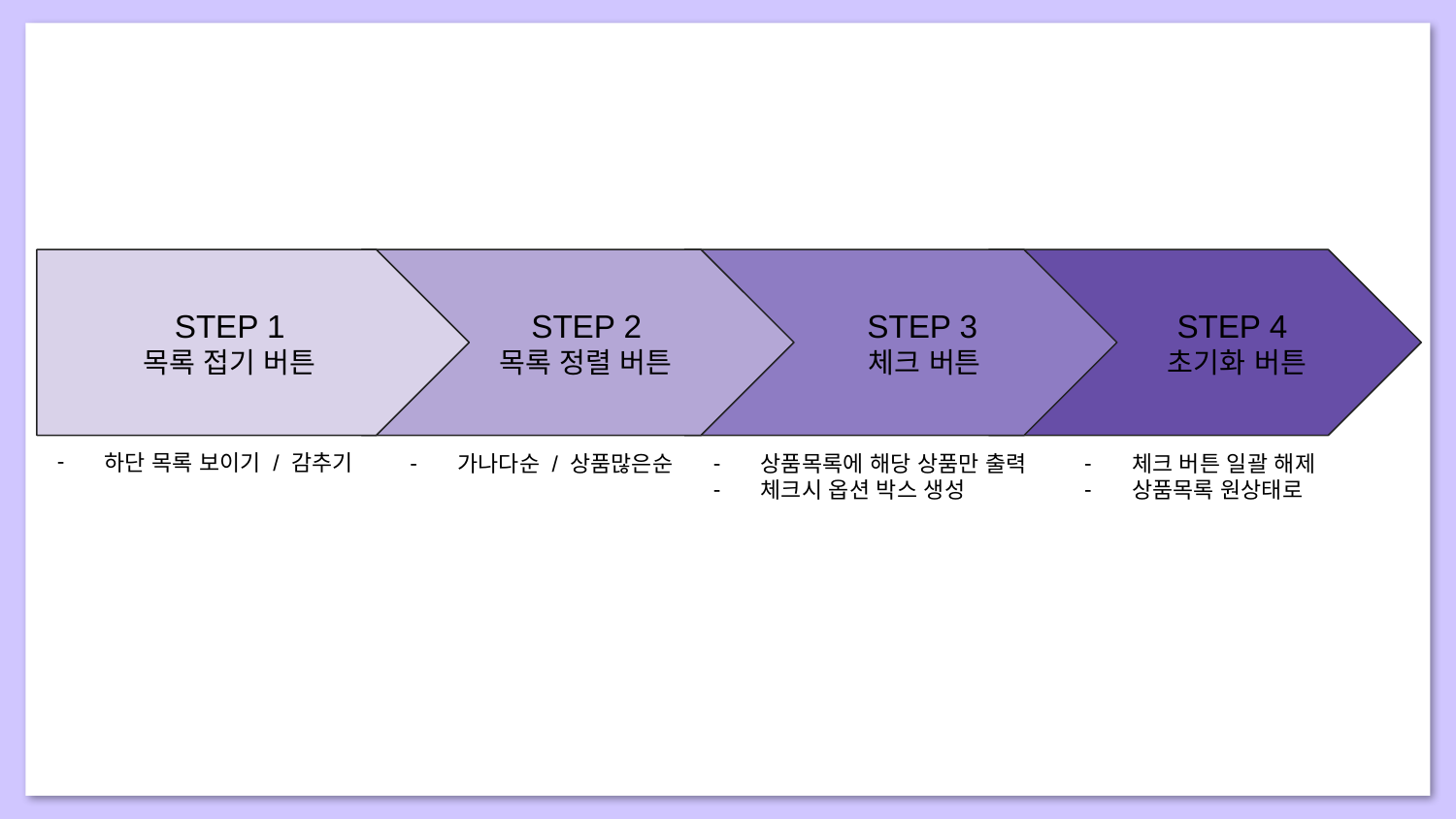

STEP 3
           체크 버튼
            STEP 4
             초기화 버튼
STEP 1
목록 접기 버튼
        STEP 2
       목록 정렬 버튼
하단 목록 보이기 / 감추기
상품목록에 해당 상품만 출력
체크시 옵션 박스 생성
체크 버튼 일괄 해제
상품목록 원상태로
가나다순 / 상품많은순